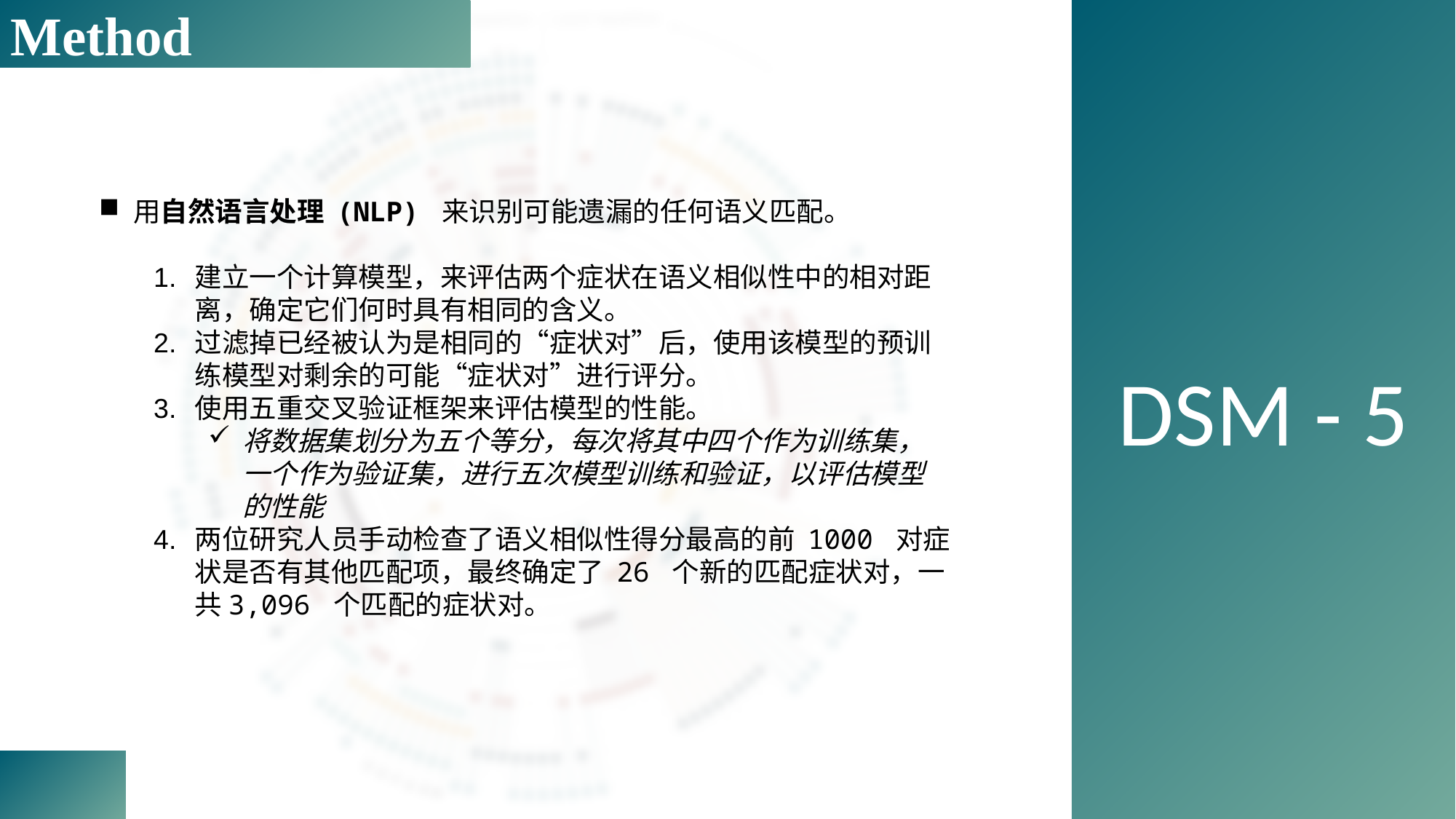

Method
DSM - 5
用自然语言处理 (NLP) 来识别可能遗漏的任何语义匹配。

建立一个计算模型，来评估两个症状在语义相似性中的相对距离，确定它们何时具有相同的含义。
过滤掉已经被认为是相同的“症状对”后，使用该模型的预训练模型对剩余的可能“症状对”进行评分。
使用五重交叉验证框架来评估模型的性能。
将数据集划分为五个等分，每次将其中四个作为训练集，一个作为验证集，进行五次模型训练和验证，以评估模型的性能
两位研究人员手动检查了语义相似性得分最高的前 1000 对症状是否有其他匹配项，最终确定了 26 个新的匹配症状对，一共3,096 个匹配的症状对。